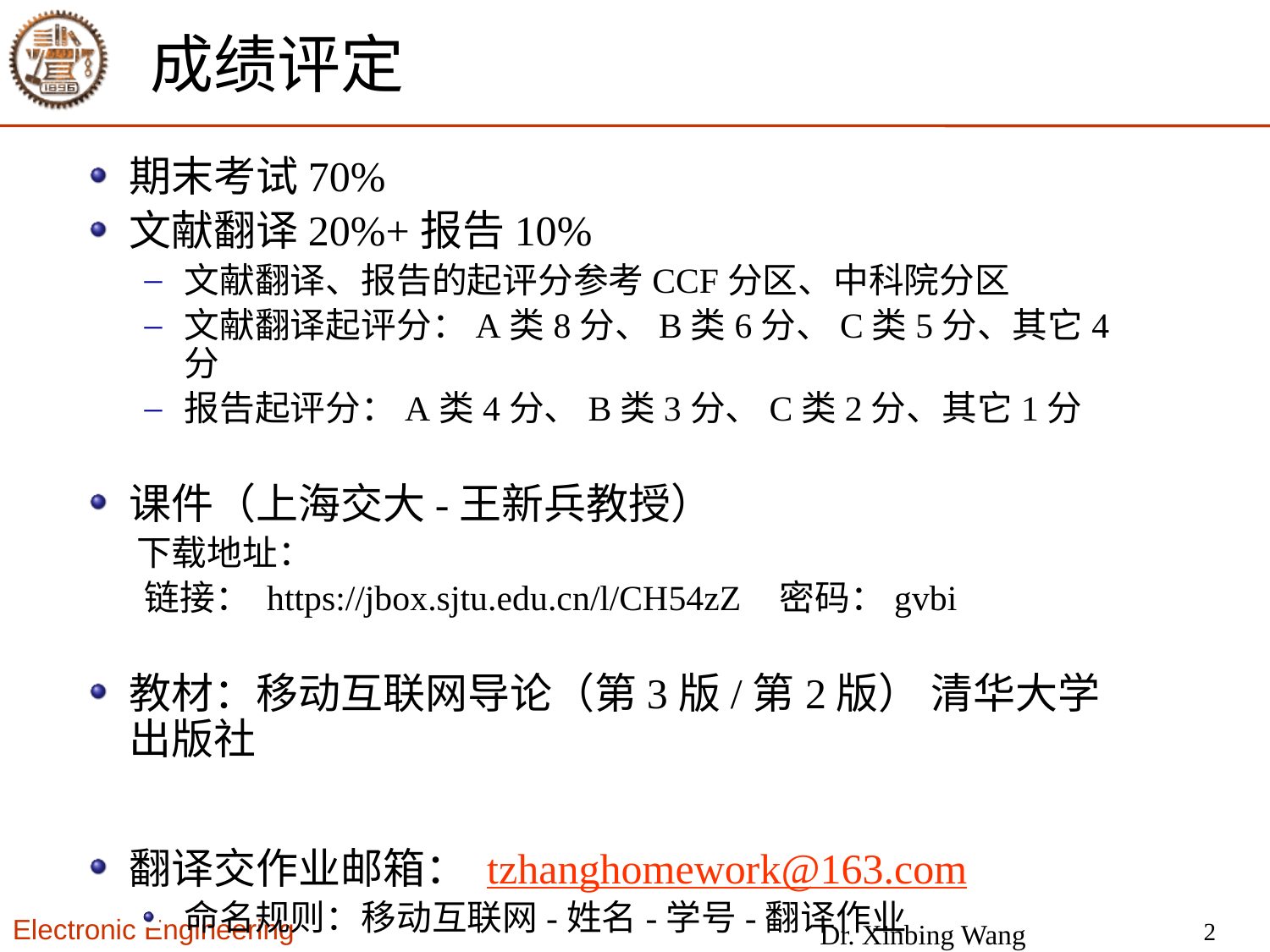

# 成绩评定
期末考试70%
文献翻译20%+报告10%
文献翻译、报告的起评分参考CCF分区、中科院分区
文献翻译起评分：A类8分、B类6分、C类5分、其它4分
报告起评分：A类4分、B类3分、C类2分、其它1分

课件（上海交大-王新兵教授）
下载地址：
链接： https://jbox.sjtu.edu.cn/l/CH54zZ	密码：gvbi

教材：移动互联网导论（第3版/第2版） 清华大学出版社

翻译交作业邮箱： tzhanghomework@163.com
命名规则：移动互联网-姓名-学号-翻译作业

2
Dr. Xinbing Wang